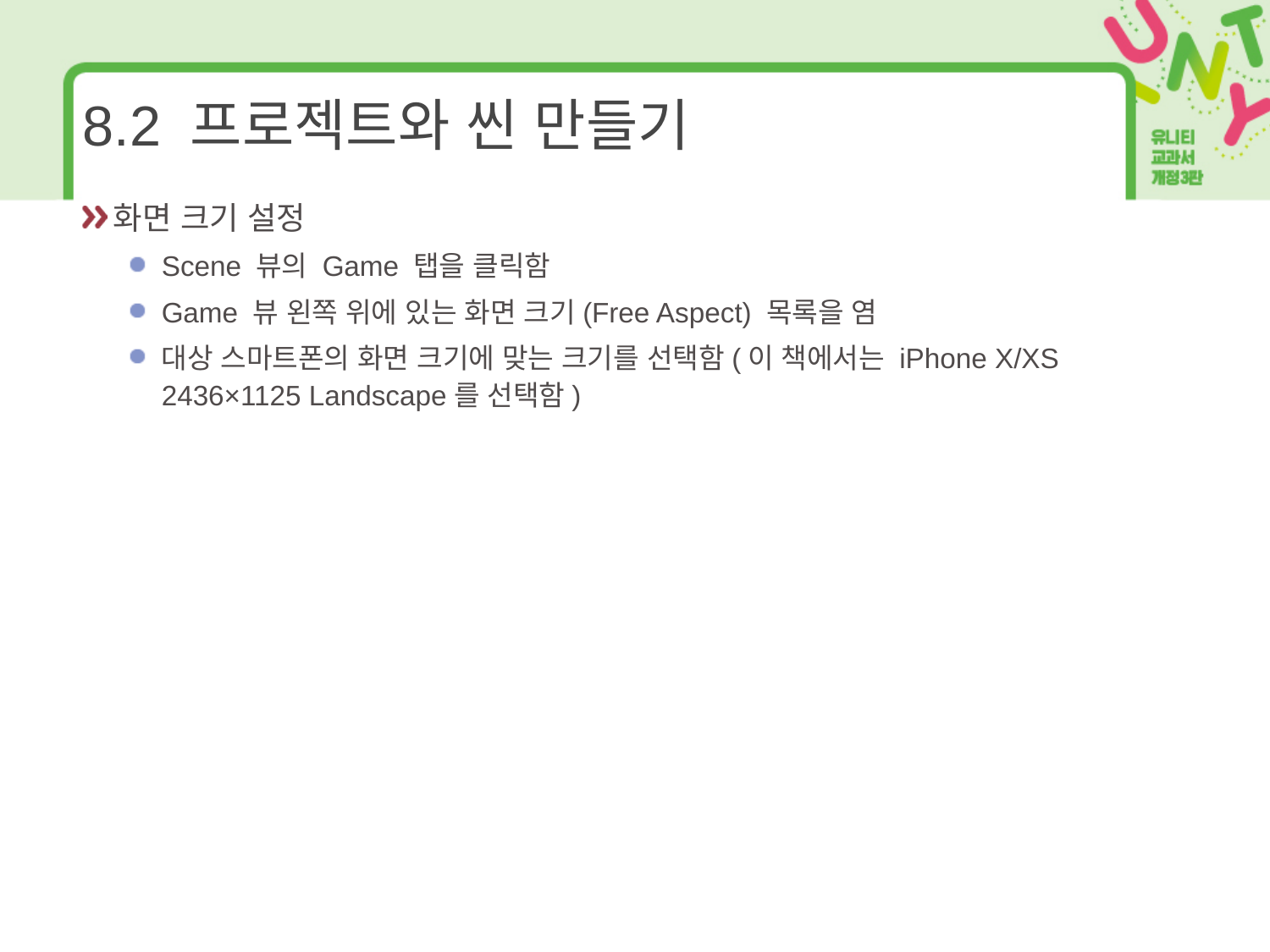

# 8.2 프로젝트와 씬 만들기
화면 크기 설정
Scene 뷰의 Game 탭을 클릭함
Game 뷰 왼쪽 위에 있는 화면 크기(Free Aspect) 목록을 염
대상 스마트폰의 화면 크기에 맞는 크기를 선택함(이 책에서는 iPhone X/XS 2436×1125 Landscape를 선택함)